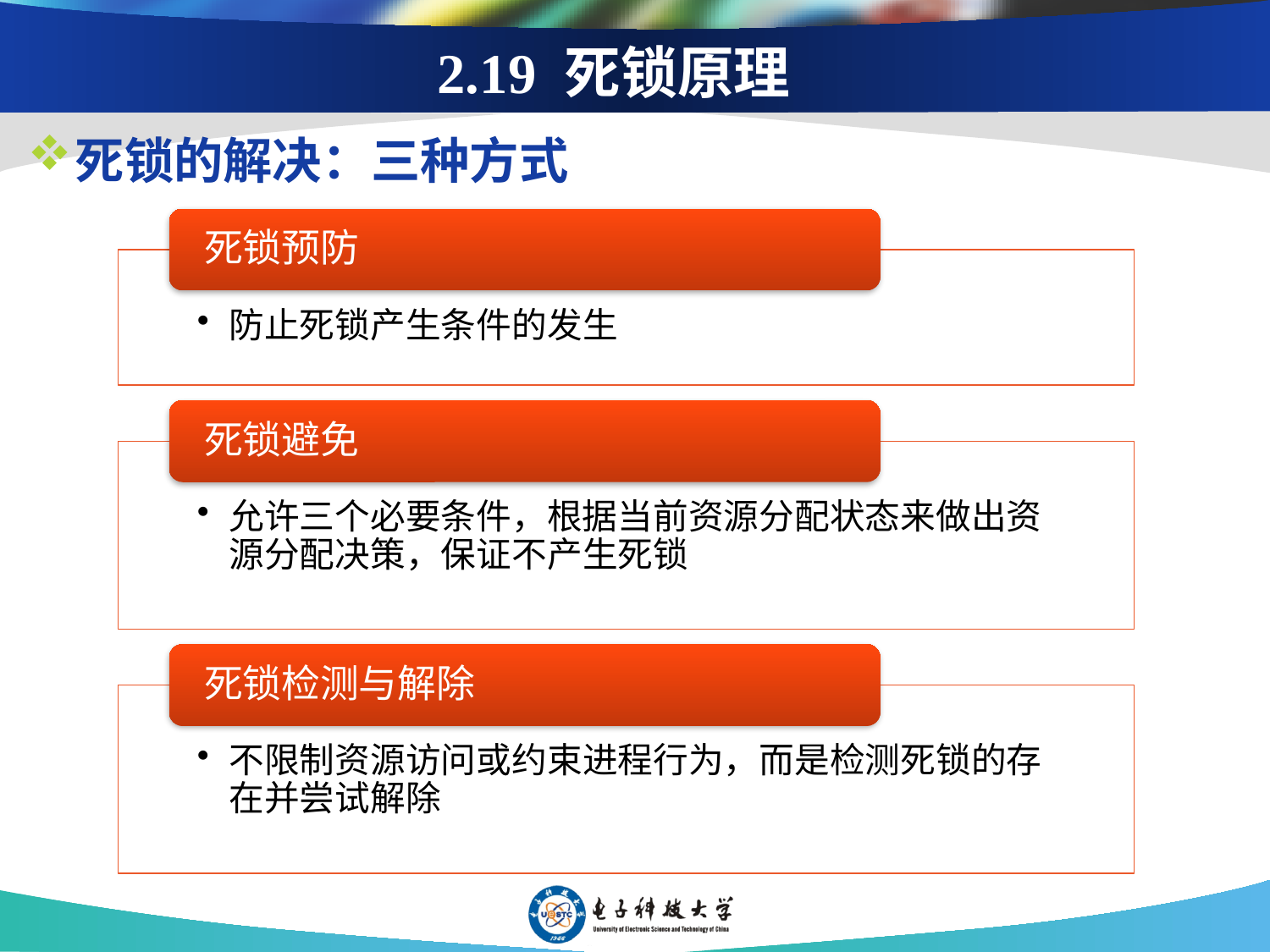

# 2.19 死锁原理
死锁的解决：三种方式
防止死锁产生条件的发生
死锁预防
允许三个必要条件，根据当前资源分配状态来做出资源分配决策，保证不产生死锁
死锁避免
不限制资源访问或约束进程行为，而是检测死锁的存在并尝试解除
死锁检测与解除